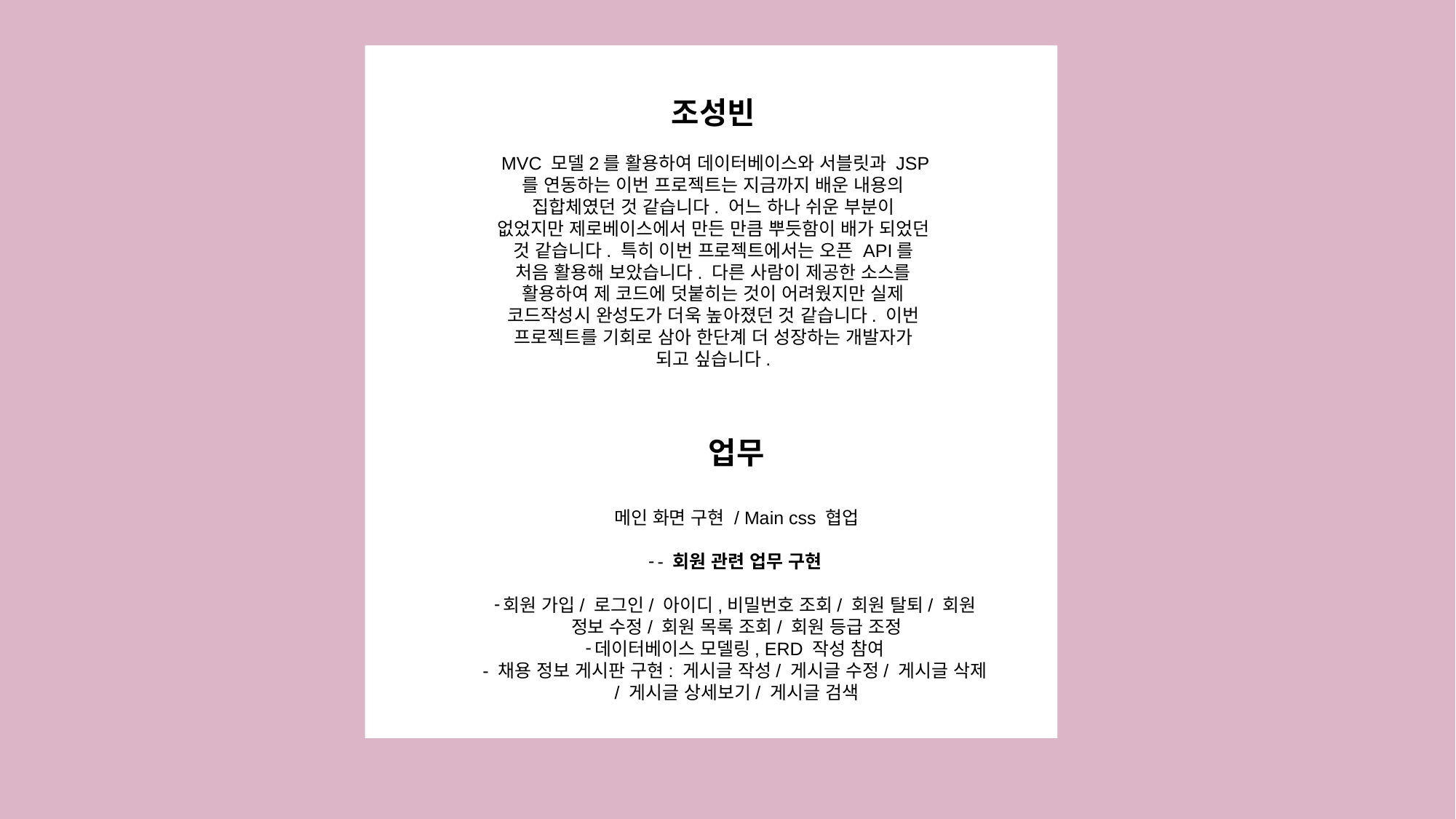

조성빈
 MVC 모델2를 활용하여 데이터베이스와 서블릿과 JSP를 연동하는 이번 프로젝트는 지금까지 배운 내용의 집합체였던 것 같습니다. 어느 하나 쉬운 부분이 없었지만 제로베이스에서 만든 만큼 뿌듯함이 배가 되었던 것 같습니다. 특히 이번 프로젝트에서는 오픈 API를 처음 활용해 보았습니다. 다른 사람이 제공한 소스를 활용하여 제 코드에 덧붙히는 것이 어려웠지만 실제 코드작성시 완성도가 더욱 높아졌던 것 같습니다. 이번 프로젝트를 기회로 삼아 한단계 더 성장하는 개발자가 되고 싶습니다.
업무

메인 화면 구현 / Main css 협업

- 회원 관련 업무 구현

회원 가입/ 로그인/ 아이디,비밀번호 조회/ 회원 탈퇴/ 회원 정보 수정/ 회원 목록 조회/ 회원 등급 조정
데이터베이스 모델링, ERD 작성 참여
- 채용 정보 게시판 구현: 게시글 작성/ 게시글 수정/ 게시글 삭제/ 게시글 상세보기/ 게시글 검색